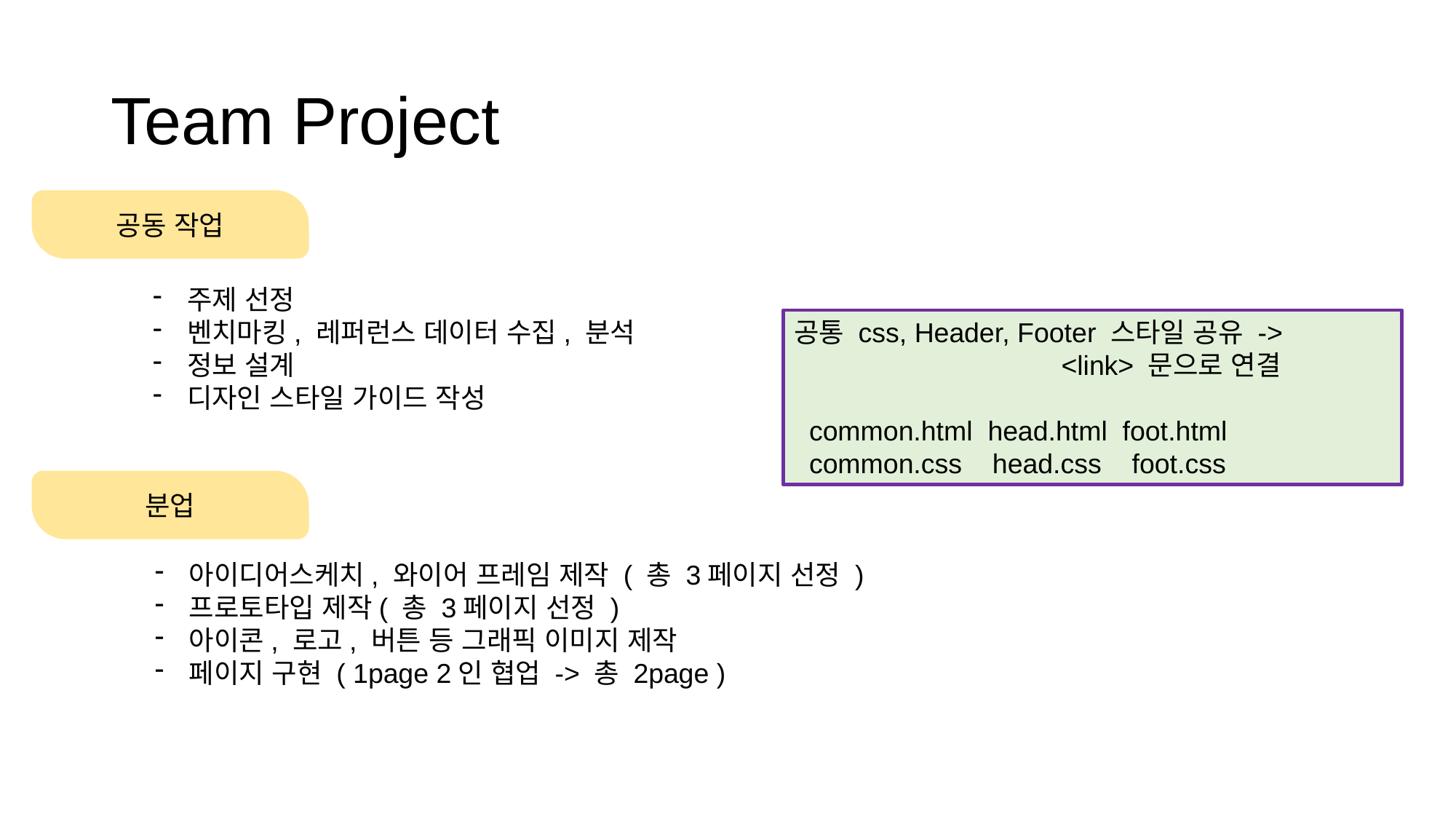

# Team Project
공동 작업
주제 선정
벤치마킹, 레퍼런스 데이터 수집, 분석
정보 설계
디자인 스타일 가이드 작성
분업
아이디어스케치, 와이어 프레임 제작 ( 총 3페이지 선정 )
프로토타입 제작( 총 3페이지 선정 )
아이콘, 로고, 버튼 등 그래픽 이미지 제작
페이지 구현 ( 1page 2인 협업 -> 총 2page )
공통 css, Header, Footer 스타일 공유 ->
                                   <link> 문으로 연결

  common.html  head.html  foot.html
  common.css    head.css    foot.css